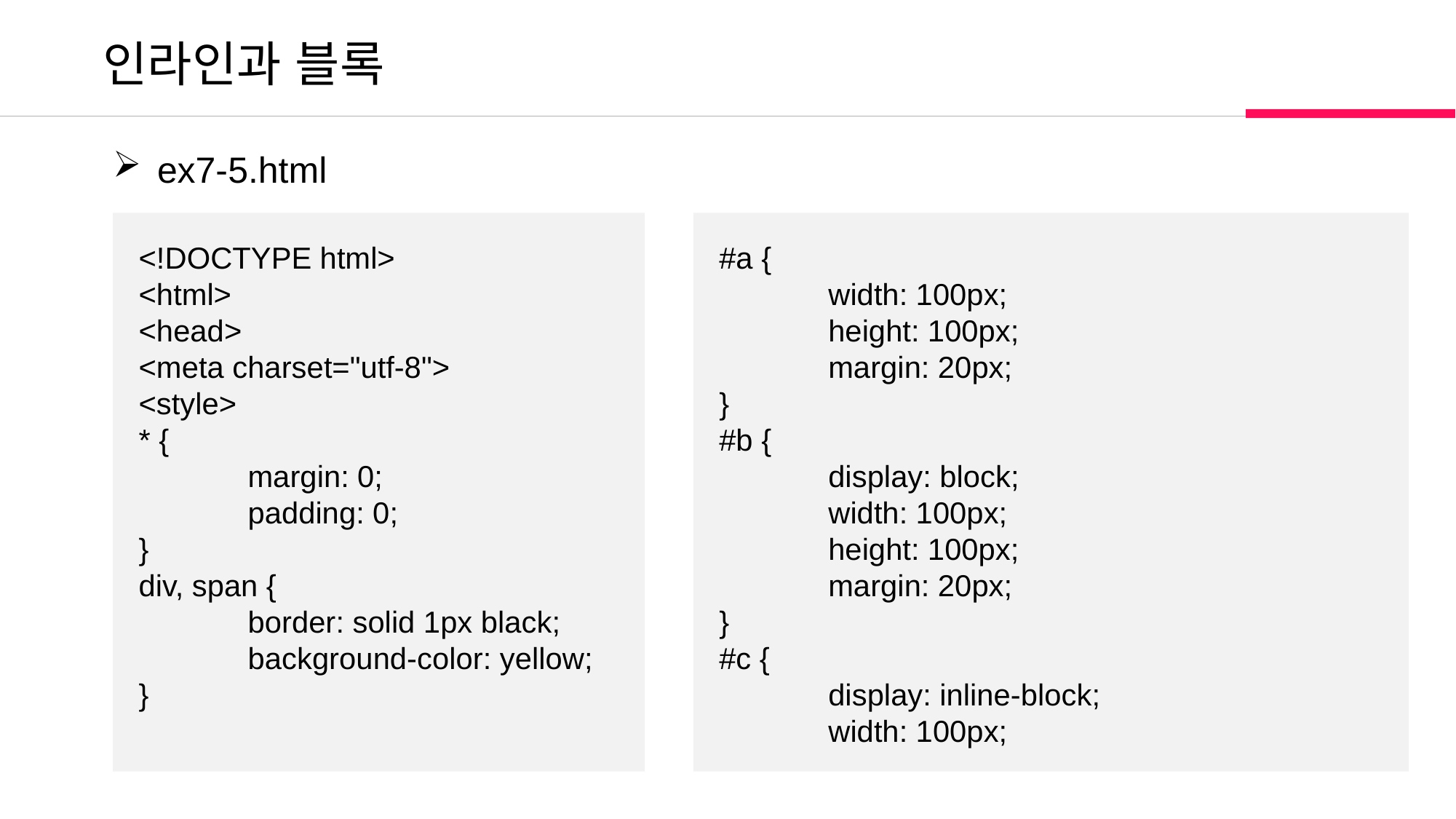

인라인과 블록

 ex7-5.html
<!DOCTYPE html>
<html>
<head>
<meta charset="utf-8">
<style>
* {
	margin: 0;
	padding: 0;
}
div, span {
	border: solid 1px black;
	background-color: yellow;
}
#a {
	width: 100px;
	height: 100px;
	margin: 20px;
}
#b {
	display: block;
	width: 100px;
	height: 100px;
	margin: 20px;
}
#c {
	display: inline-block;
	width: 100px;